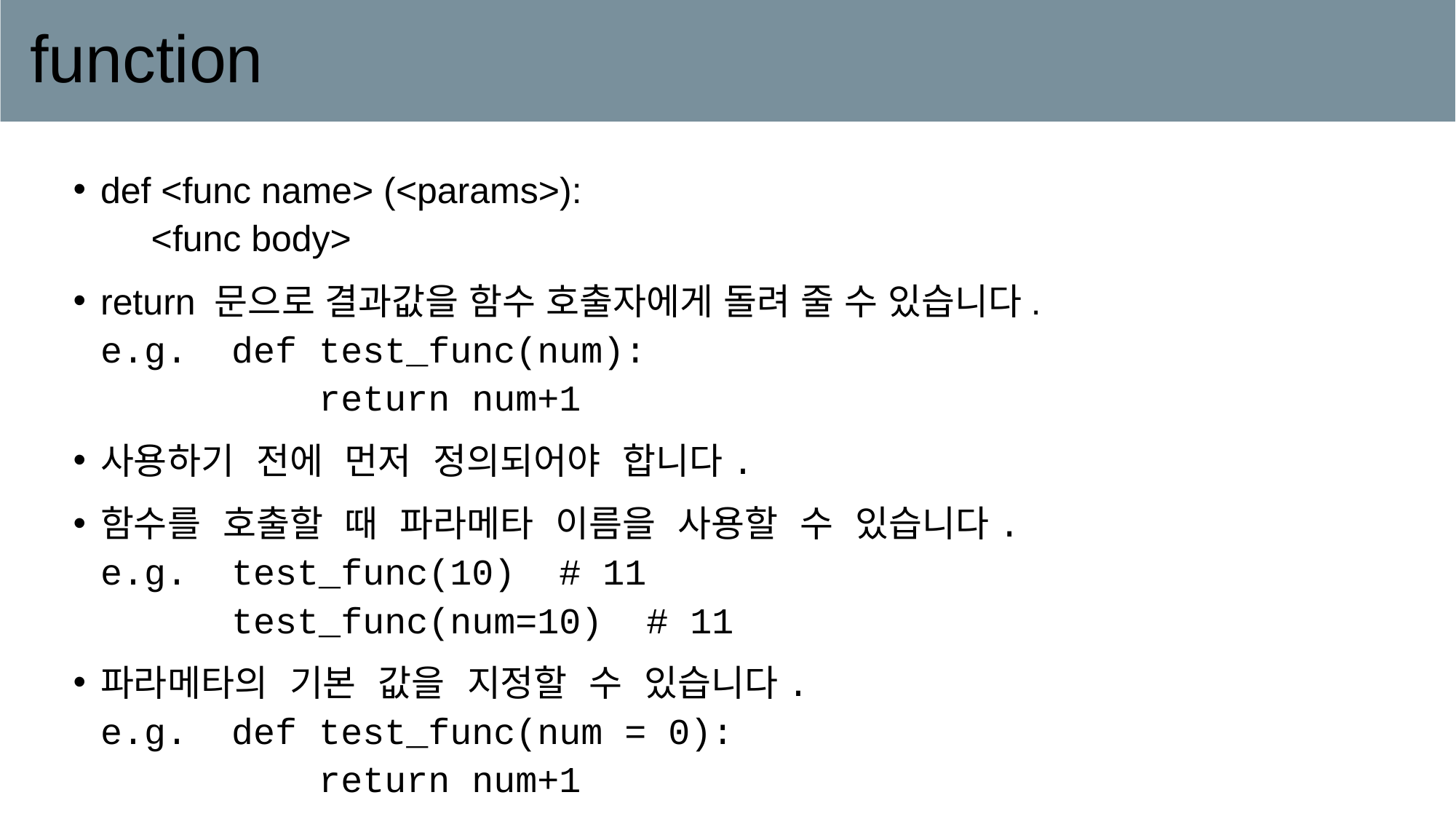

# function
def <func name> (<params>):
     <func body>
return 문으로 결과값을 함수 호출자에게 돌려 줄 수 있습니다.
e.g.  def test_func(num):
          return num+1
사용하기 전에 먼저 정의되어야 합니다.
함수를 호출할 때 파라메타 이름을 사용할 수 있습니다.
e.g.  test_func(10)  # 11
      test_func(num=10)  # 11
파라메타의 기본 값을 지정할 수 있습니다.
e.g.  def test_func(num = 0):
          return num+1